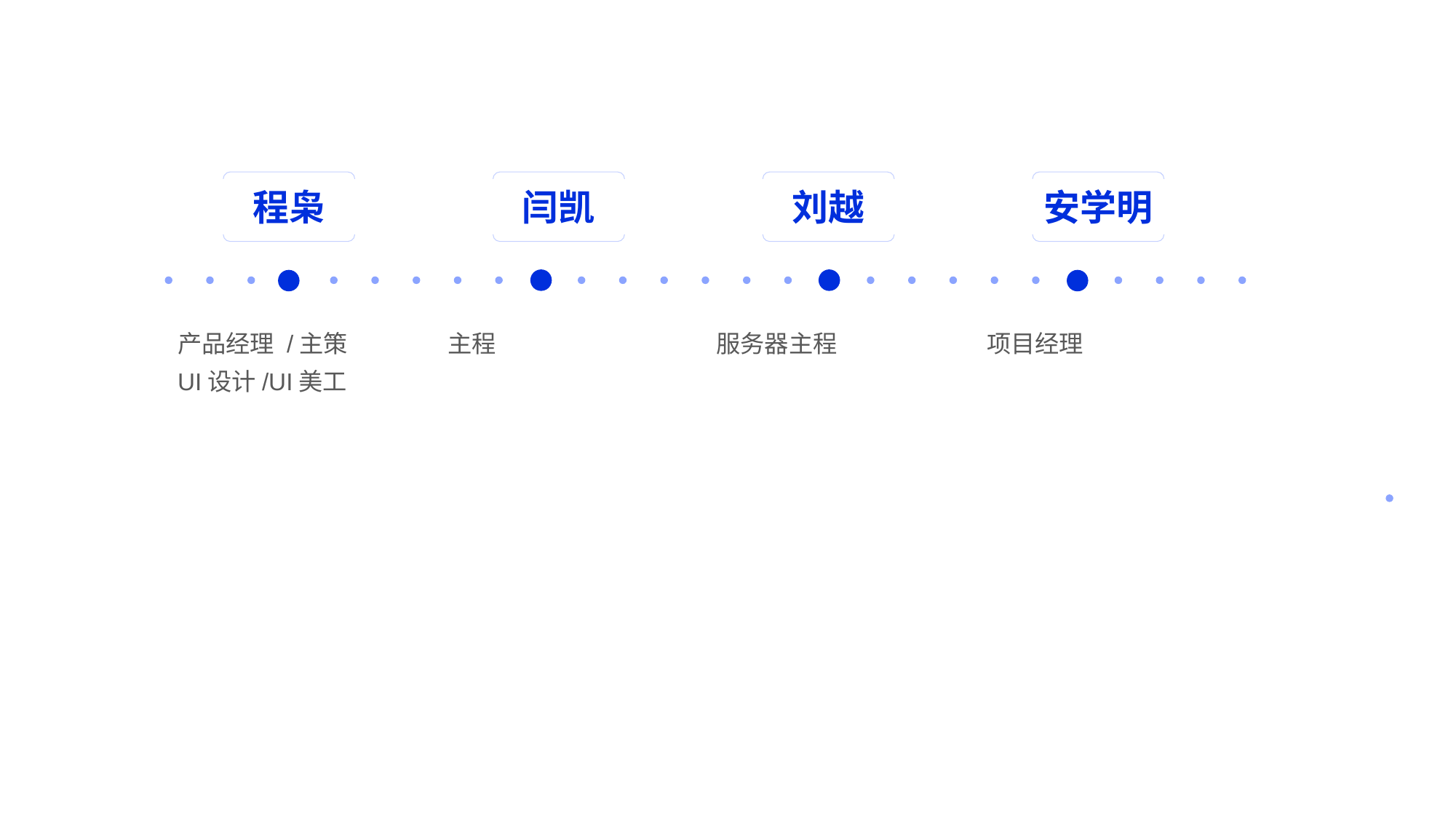

程枭
闫凯
刘越
安学明

产品经理	/主策
UI设计/UI美工
主程
服务器主程
项目经理